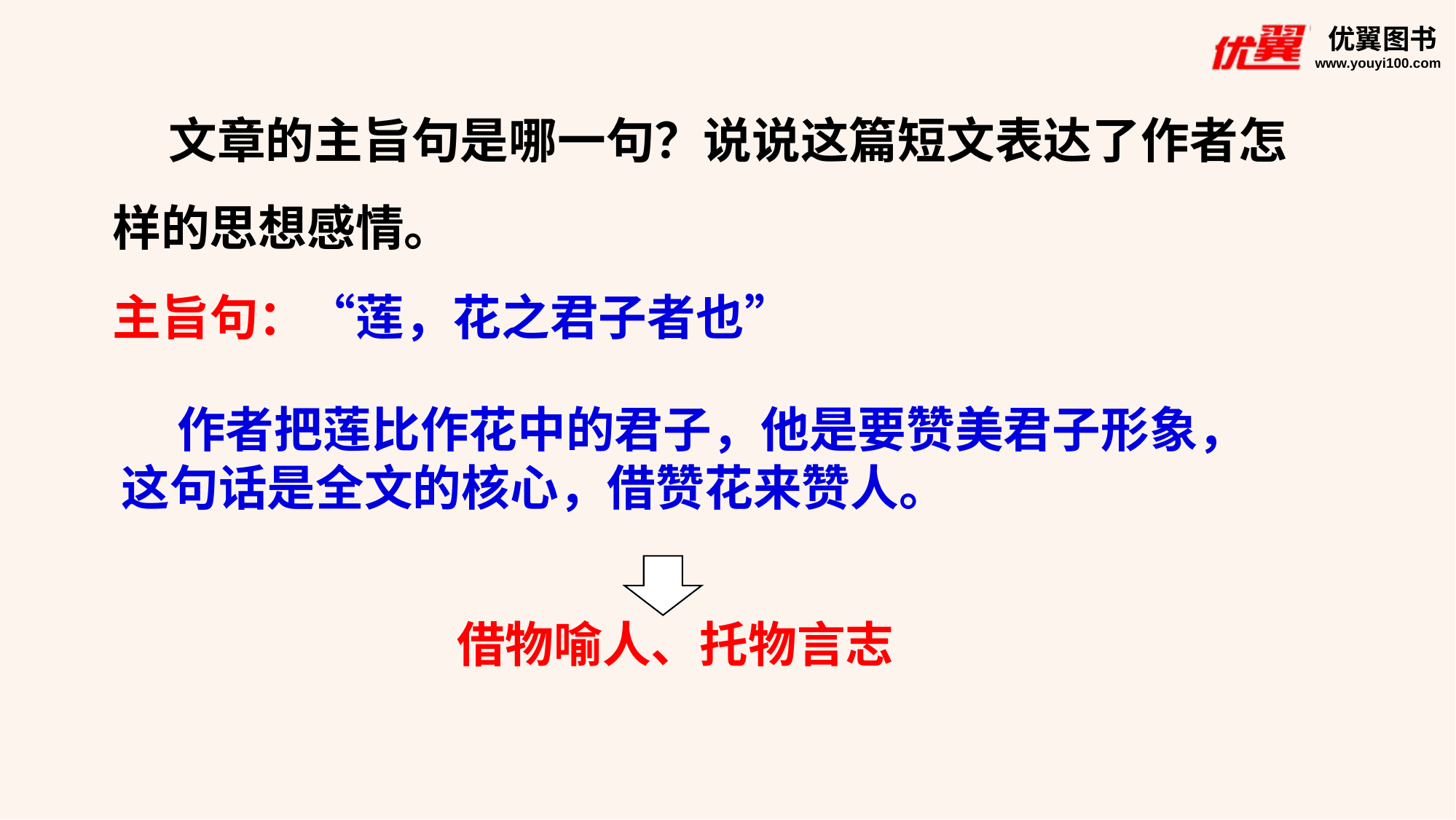

文章的主旨句是哪一句？说说这篇短文表达了作者怎样的思想感情。
主旨句：“莲，花之君子者也”
    作者把莲比作花中的君子，他是要赞美君子形象，这句话是全文的核心，借赞花来赞人。

借物喻人、托物言志